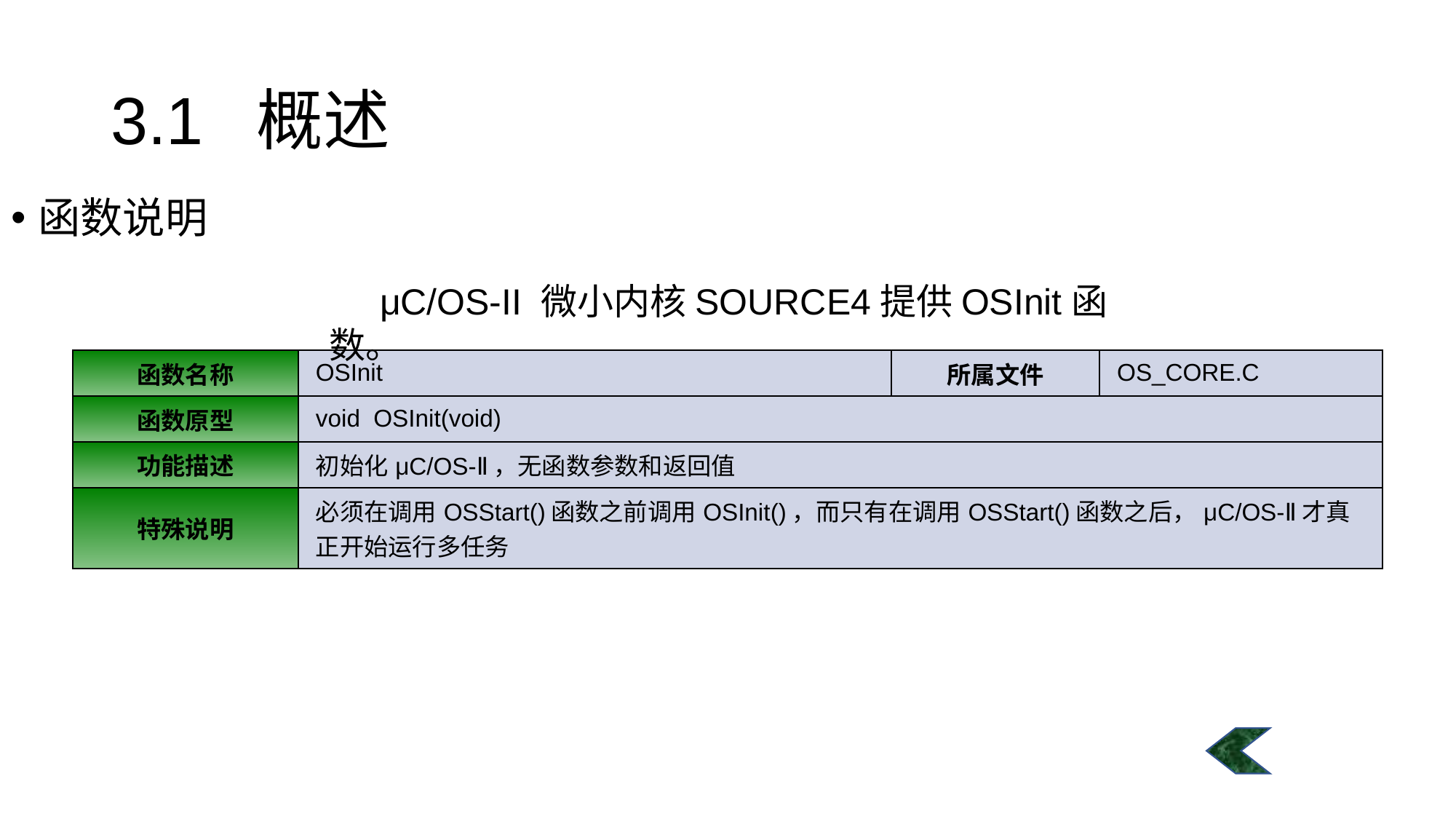

# 3.1  概述
函数说明
     μC/OS-II 微小内核SOURCE4提供OSInit函数。
| 函数名称 | OSInit | 所属文件 | OS\_CORE.C |
| --- | --- | --- | --- |
| 函数原型 | void OSInit(void) |  |  |
| 功能描述 | 初始化μC/OS-Ⅱ，无函数参数和返回值 |  |  |
| 特殊说明 | 必须在调用OSStart()函数之前调用OSInit()，而只有在调用OSStart()函数之后，μC/OS-Ⅱ才真正开始运行多任务 |  |  |